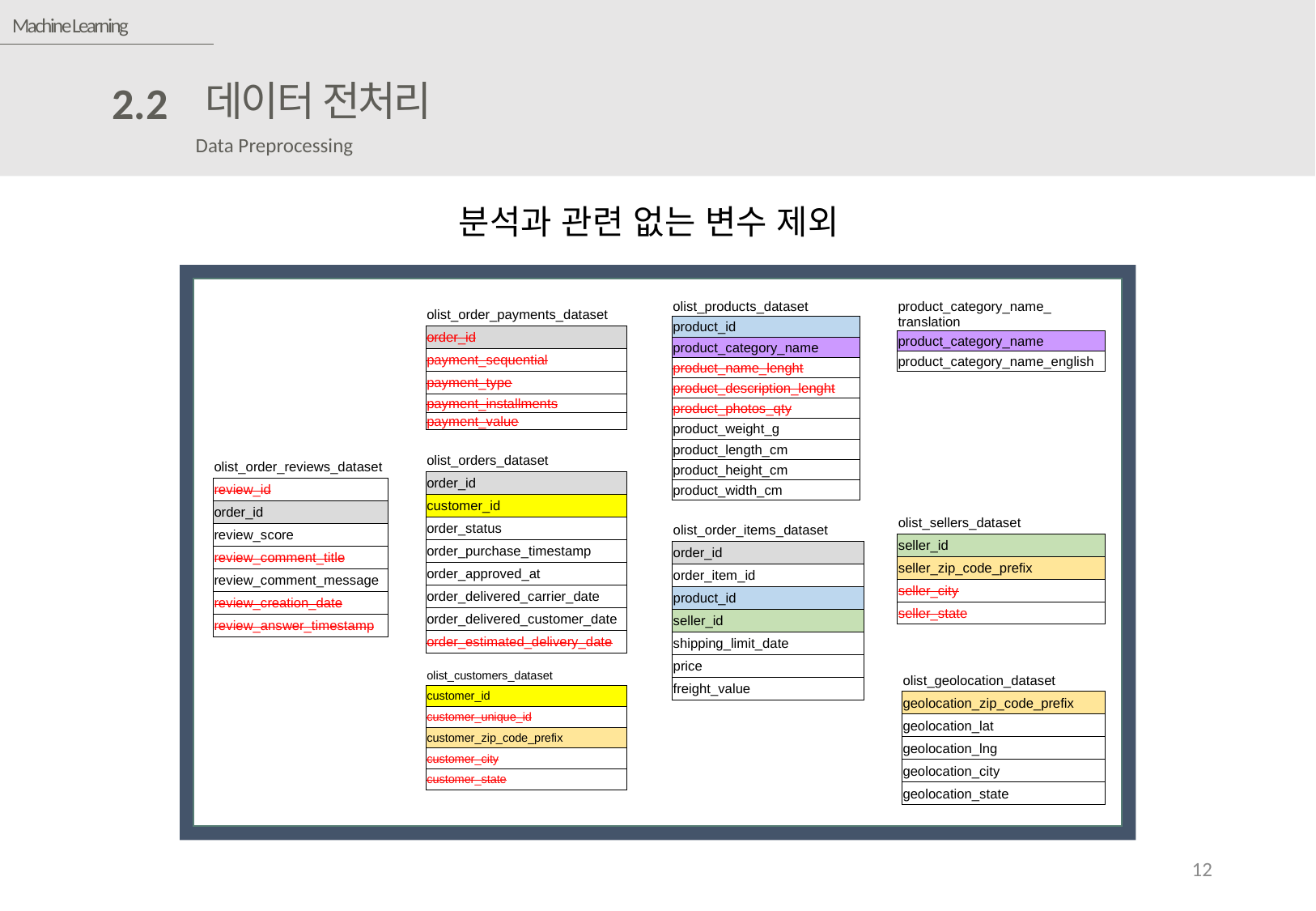

Machine Learning
데이터 전처리
2.2
Data Preprocessing
분석과 관련 없는 변수 제외

| olist\_products\_dataset |
| --- |
| product\_id |
| product\_category\_name |
| product\_name\_lenght |
| product\_description\_lenght |
| product\_photos\_qty |
| product\_weight\_g |
| product\_length\_cm |
| product\_height\_cm |
| product\_width\_cm |
| product\_category\_name\_ translation |
| --- |
| product\_category\_name |
| product\_category\_name\_english |
| olist\_order\_payments\_dataset |
| --- |
| order\_id |
| payment\_sequential |
| payment\_type |
| payment\_installments |
| payment\_value |
| olist\_orders\_dataset |
| --- |
| order\_id |
| customer\_id |
| order\_status |
| order\_purchase\_timestamp |
| order\_approved\_at |
| order\_delivered\_carrier\_date |
| order\_delivered\_customer\_date |
| order\_estimated\_delivery\_date |
| olist\_order\_reviews\_dataset |
| --- |
| review\_id |
| order\_id |
| review\_score |
| review\_comment\_title |
| review\_comment\_message |
| review\_creation\_date |
| review\_answer\_timestamp |
| olist\_sellers\_dataset |
| --- |
| seller\_id |
| seller\_zip\_code\_prefix |
| seller\_city |
| seller\_state |
| olist\_order\_items\_dataset |
| --- |
| order\_id |
| order\_item\_id |
| product\_id |
| seller\_id |
| shipping\_limit\_date |
| price |
| freight\_value |
| olist\_customers\_dataset |
| --- |
| customer\_id |
| customer\_unique\_id |
| customer\_zip\_code\_prefix |
| customer\_city |
| customer\_state |
| olist\_geolocation\_dataset |
| --- |
| geolocation\_zip\_code\_prefix |
| geolocation\_lat |
| geolocation\_lng |
| geolocation\_city |
| geolocation\_state |
12